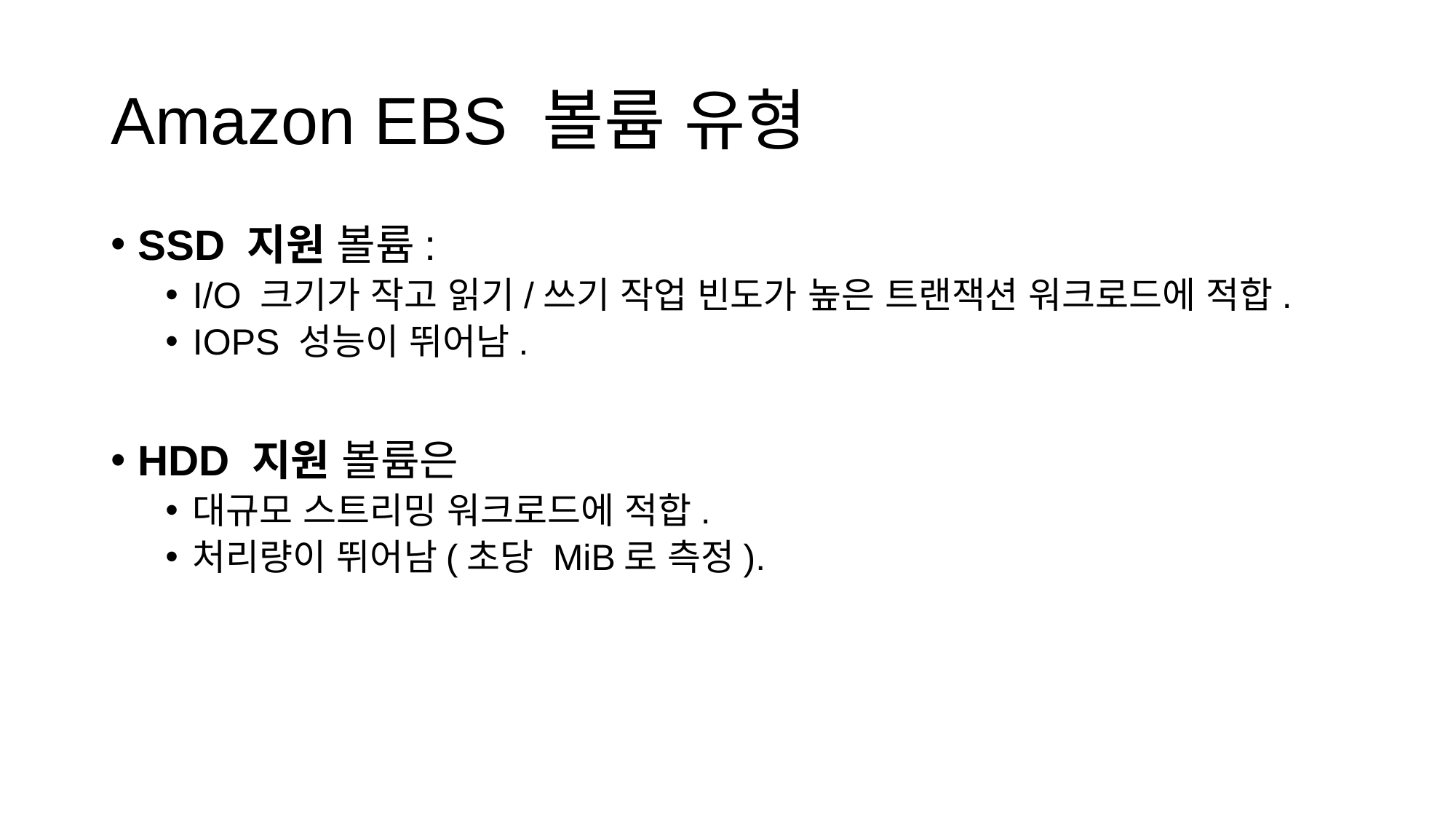

# Amazon EBS 볼륨 유형
SSD 지원 볼륨:
I/O 크기가 작고 읽기/쓰기 작업 빈도가 높은 트랜잭션 워크로드에 적합.
IOPS 성능이 뛰어남.

HDD 지원 볼륨은
대규모 스트리밍 워크로드에 적합.
처리량이 뛰어남(초당 MiB로 측정).